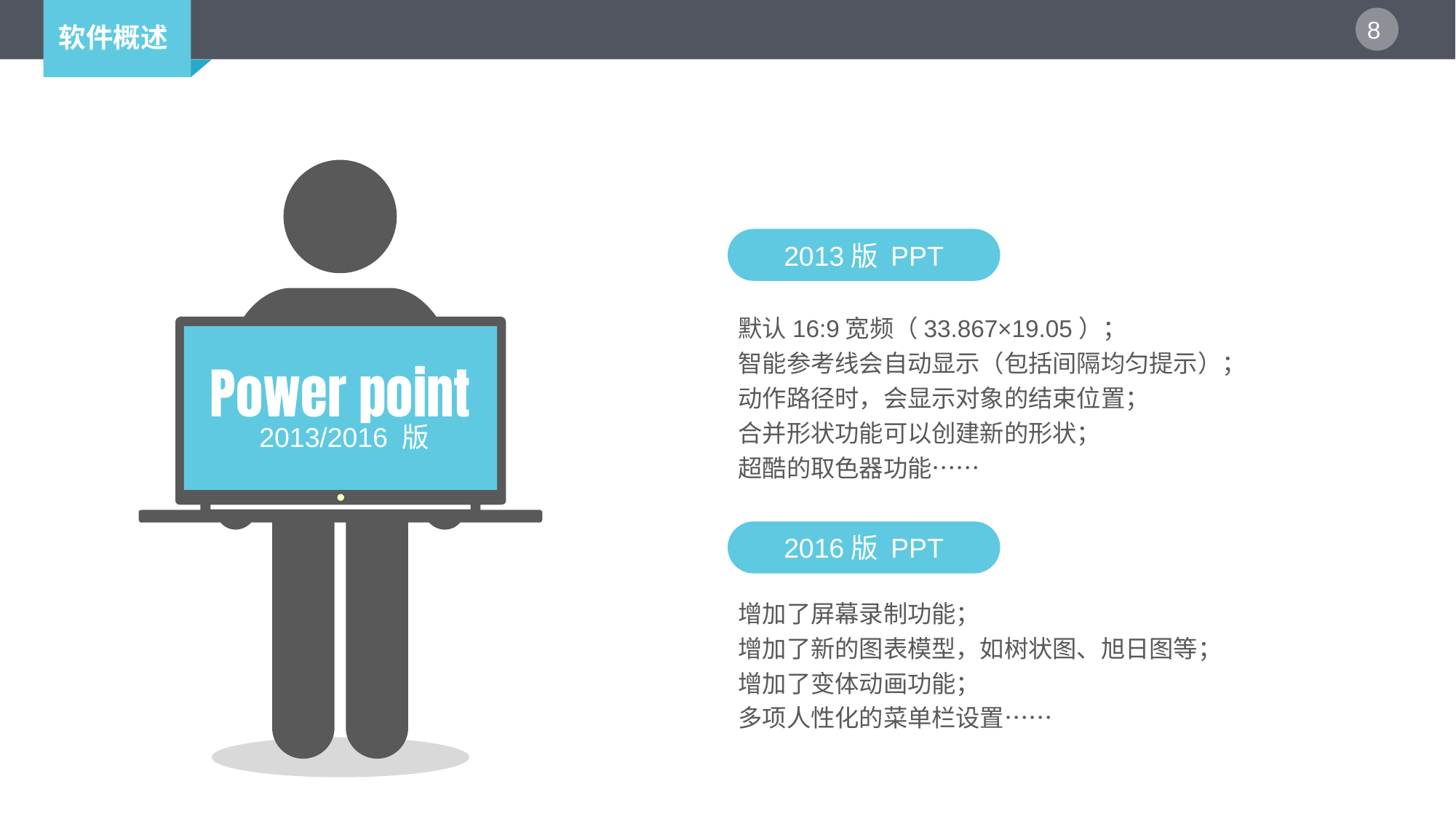

2013版 PPT
默认16:9宽频（33.867×19.05）；
智能参考线会自动显示（包括间隔均匀提示）；
动作路径时，会显示对象的结束位置；
合并形状功能可以创建新的形状；
超酷的取色器功能……
Power point
2013/2016 版
2016版 PPT
增加了屏幕录制功能；
增加了新的图表模型，如树状图、旭日图等；
增加了变体动画功能；
多项人性化的菜单栏设置……